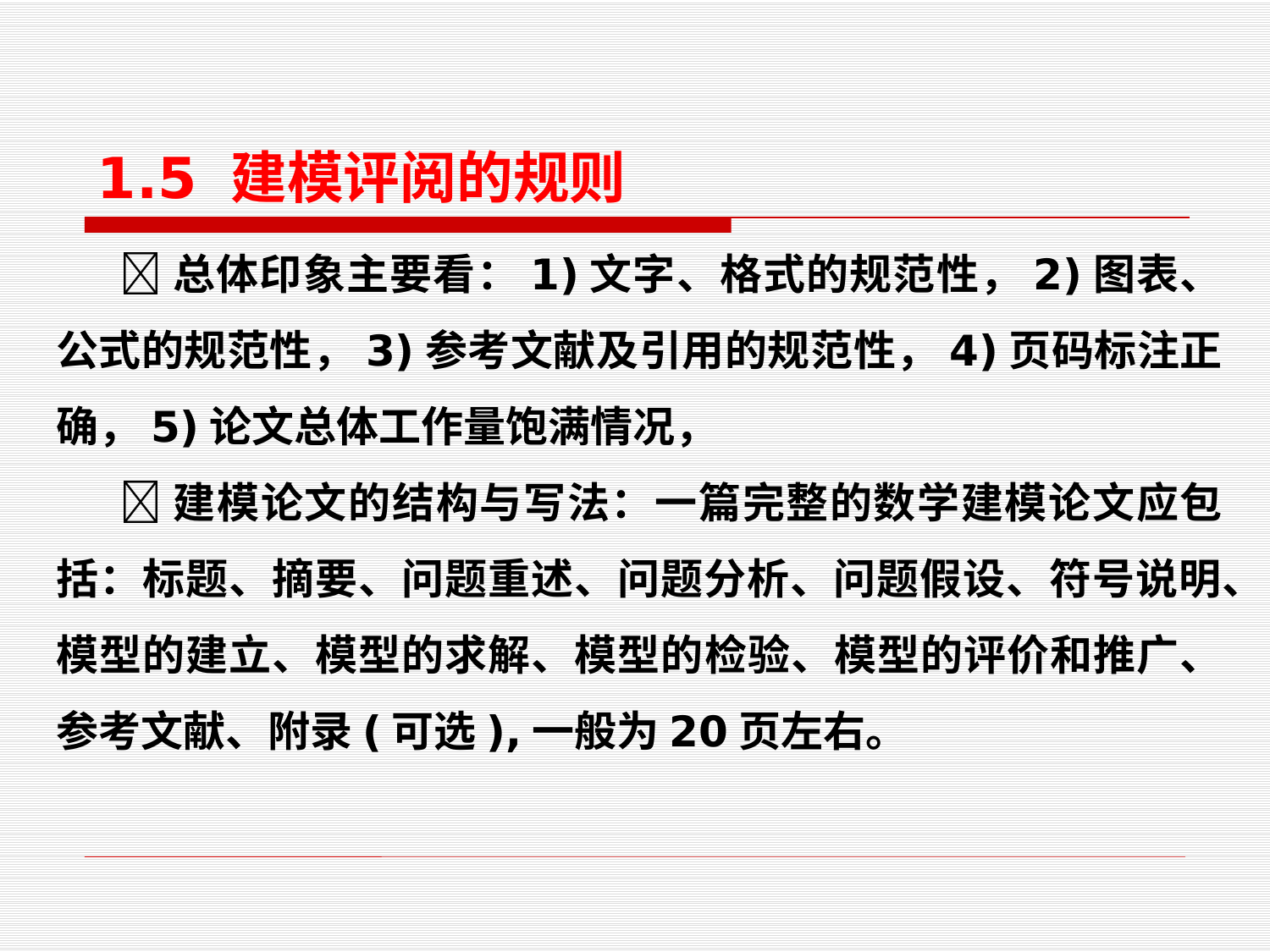

1.5 建模评阅的规则
♥总体印象主要看：1)文字、格式的规范性，2)图表、公式的规范性，3)参考文献及引用的规范性，4)页码标注正确，5)论文总体工作量饱满情况，
♥建模论文的结构与写法：一篇完整的数学建模论文应包括：标题、摘要、问题重述、问题分析、问题假设、符号说明、模型的建立、模型的求解、模型的检验、模型的评价和推广、参考文献、附录(可选),一般为20页左右。